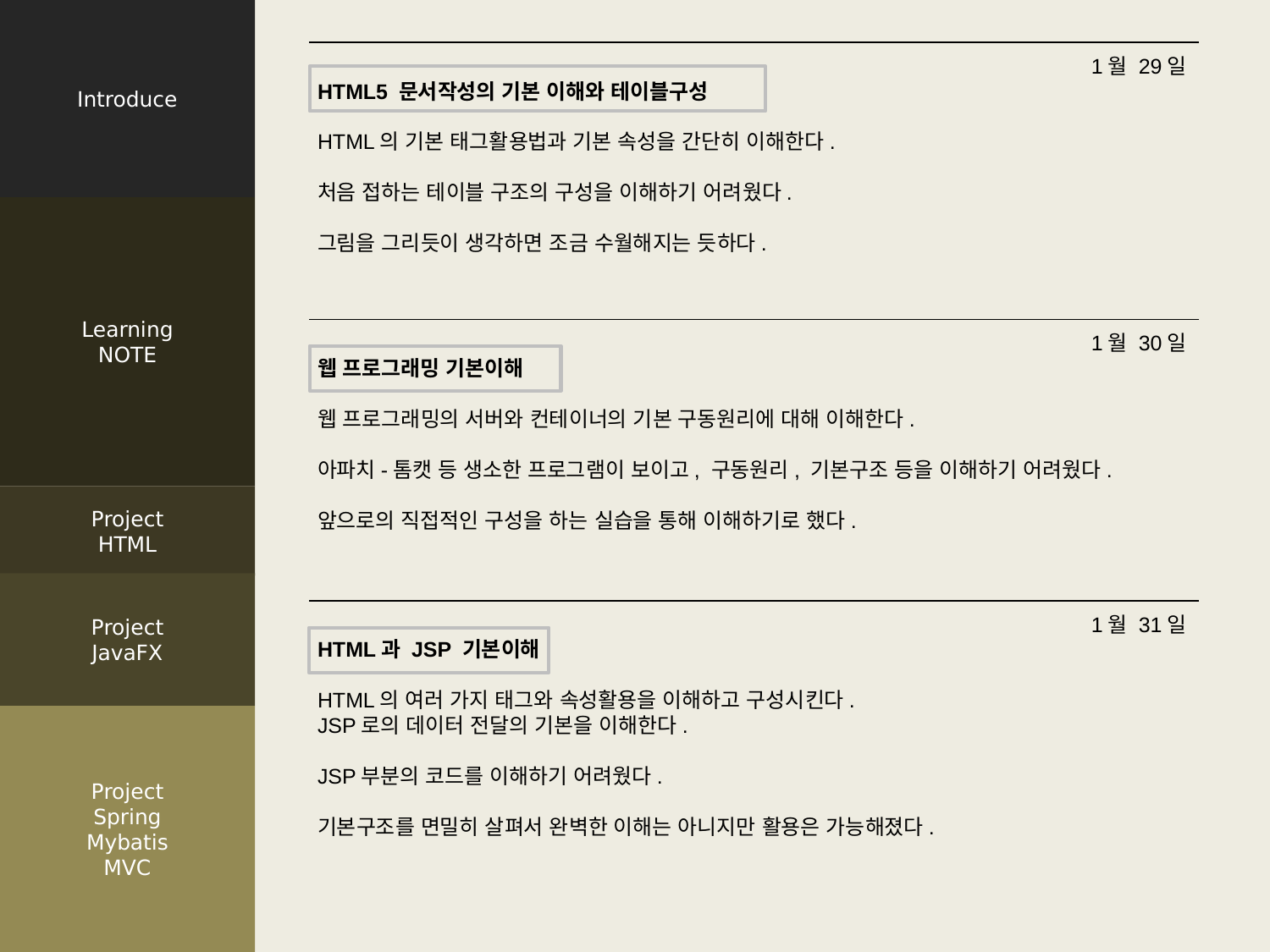

Introduce
Learning
NOTE
Project
HTML
Project
JavaFX
Project
Spring
Mybatis
MVC

1월 29일
HTML5 문서작성의 기본 이해와 테이블구성

HTML의 기본 태그활용법과 기본 속성을 간단히 이해한다.

처음 접하는 테이블 구조의 구성을 이해하기 어려웠다.

그림을 그리듯이 생각하면 조금 수월해지는 듯하다.

1월 30일
웹 프로그래밍 기본이해

웹 프로그래밍의 서버와 컨테이너의 기본 구동원리에 대해 이해한다.

아파치-톰캣 등 생소한 프로그램이 보이고, 구동원리, 기본구조 등을 이해하기 어려웠다.

앞으로의 직접적인 구성을 하는 실습을 통해 이해하기로 했다.

1월 31일
HTML과 JSP 기본이해

HTML의 여러 가지 태그와 속성활용을 이해하고 구성시킨다.
JSP로의 데이터 전달의 기본을 이해한다.

JSP부분의 코드를 이해하기 어려웠다.

기본구조를 면밀히 살펴서 완벽한 이해는 아니지만 활용은 가능해졌다.